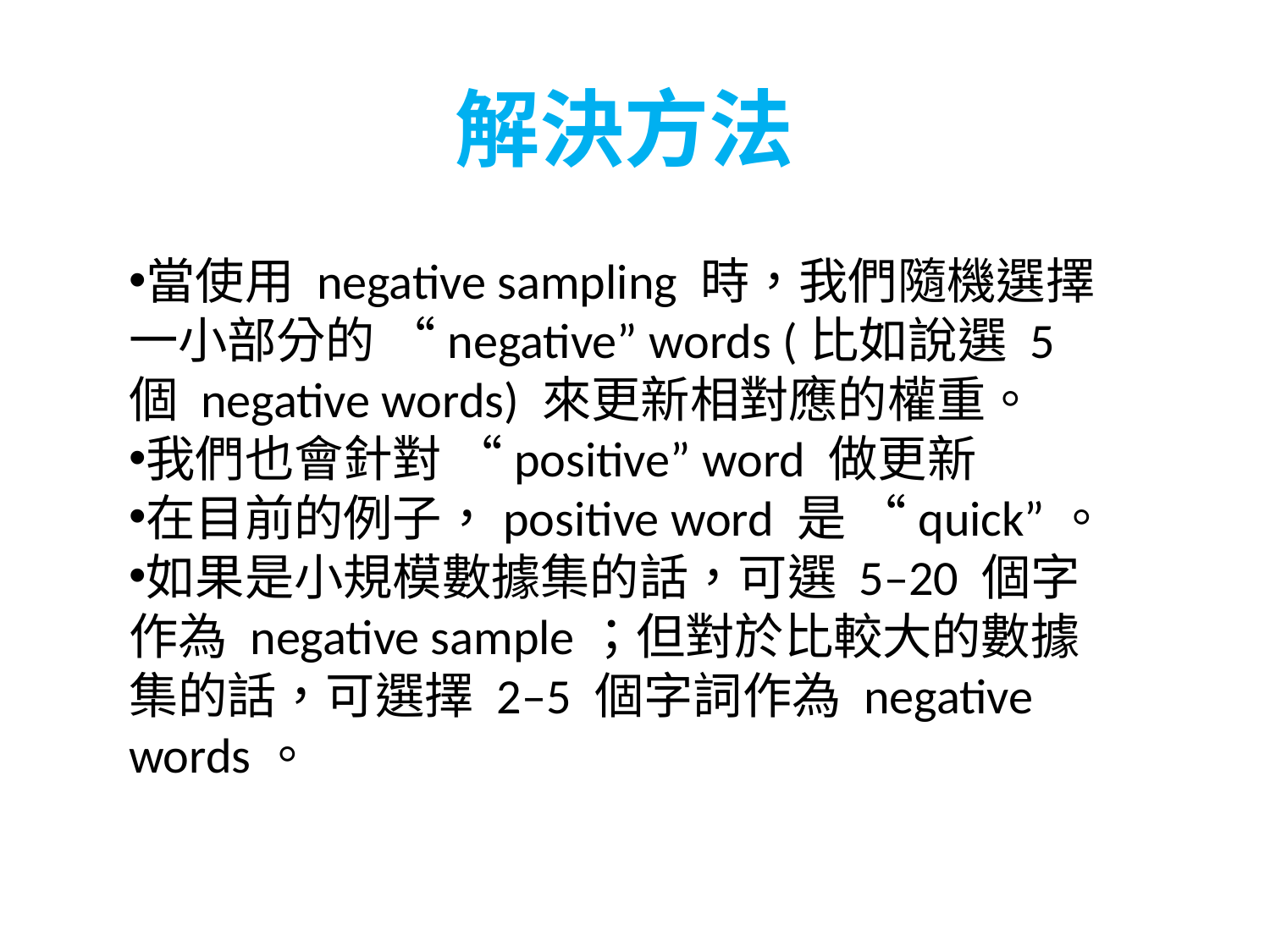

解決方法
當使用 negative sampling 時，我們隨機選擇一小部分的 “negative” words (比如說選 5 個 negative words) 來更新相對應的權重。
我們也會針對 “positive” word 做更新
在目前的例子，positive word 是 “quick”。
如果是小規模數據集的話，可選 5–20 個字作為 negative sample；但對於比較大的數據集的話，可選擇 2–5 個字詞作為 negative words。